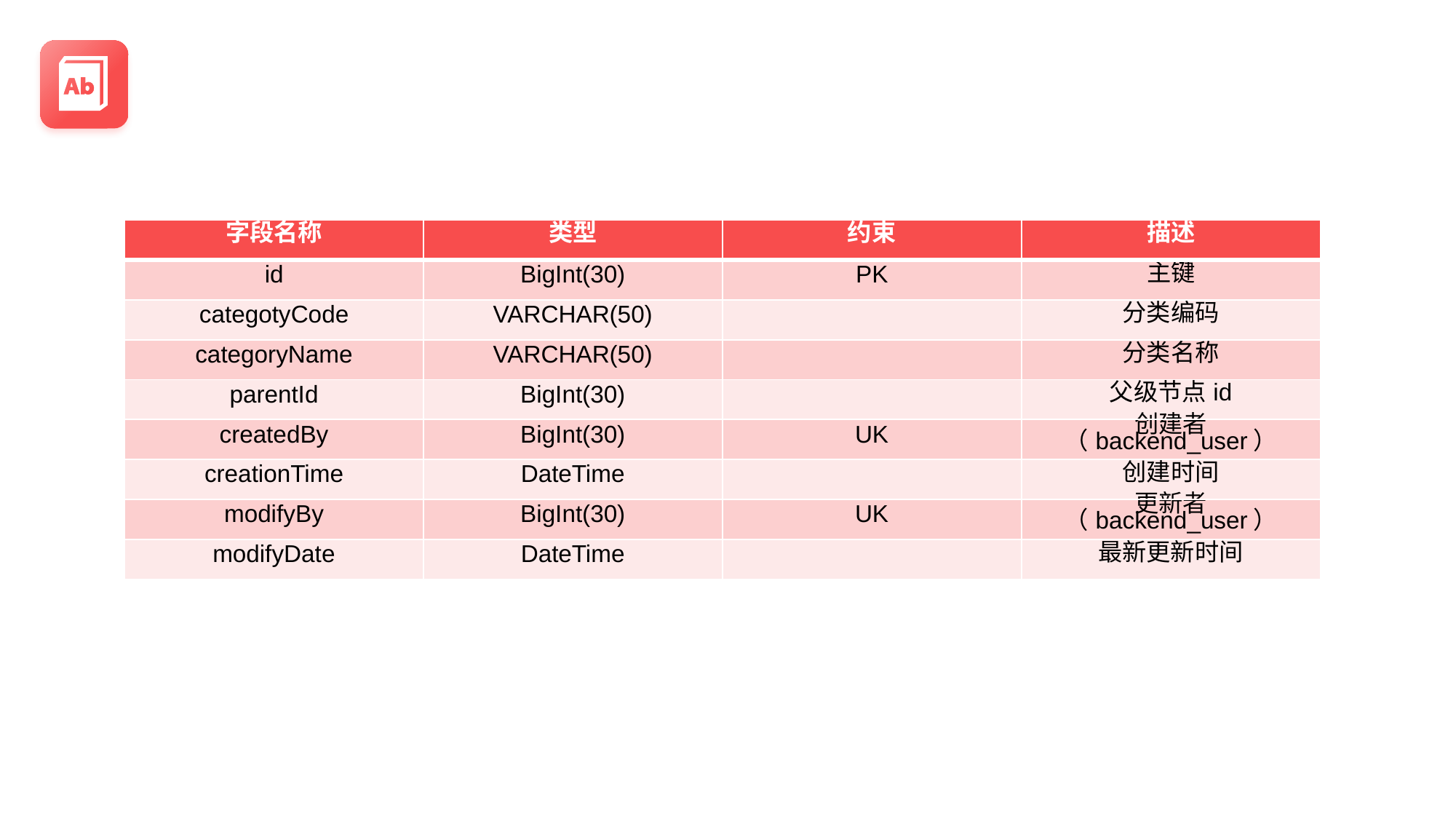

| 字段名称 | 类型 | 约束 | 描述 |
| --- | --- | --- | --- |
| id | BigInt(30) | PK | 主键 |
| categotyCode | VARCHAR(50) |  | 分类编码 |
| categoryName | VARCHAR(50) |  | 分类名称 |
| parentId | BigInt(30) |  | 父级节点id |
| createdBy | BigInt(30) | UK | 创建者（backend\_user） |
| creationTime | DateTime |  | 创建时间 |
| modifyBy | BigInt(30) | UK | 更新者（backend\_user） |
| modifyDate | DateTime |  | 最新更新时间 |